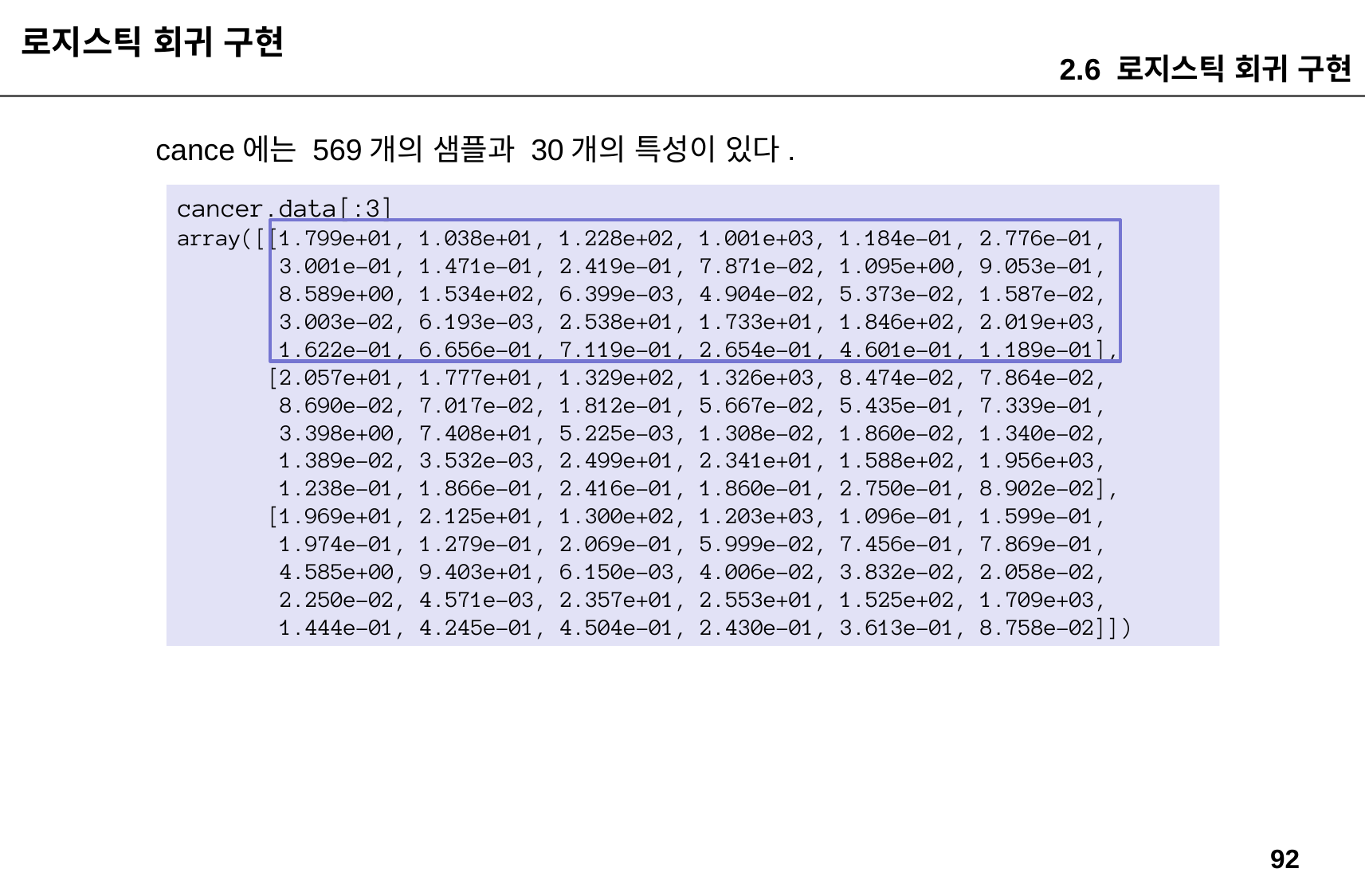

로지스틱 회귀 구현
2.6 로지스틱 회귀 구현
cance에는 569개의 샘플과 30개의 특성이 있다.
cancer.data[:3]
array([[1.799e+01, 1.038e+01, 1.228e+02, 1.001e+03, 1.184e-01, 2.776e-01,
        3.001e-01, 1.471e-01, 2.419e-01, 7.871e-02, 1.095e+00, 9.053e-01,
        8.589e+00, 1.534e+02, 6.399e-03, 4.904e-02, 5.373e-02, 1.587e-02,
        3.003e-02, 6.193e-03, 2.538e+01, 1.733e+01, 1.846e+02, 2.019e+03,
        1.622e-01, 6.656e-01, 7.119e-01, 2.654e-01, 4.601e-01, 1.189e-01],
       [2.057e+01, 1.777e+01, 1.329e+02, 1.326e+03, 8.474e-02, 7.864e-02,
        8.690e-02, 7.017e-02, 1.812e-01, 5.667e-02, 5.435e-01, 7.339e-01,
        3.398e+00, 7.408e+01, 5.225e-03, 1.308e-02, 1.860e-02, 1.340e-02,
        1.389e-02, 3.532e-03, 2.499e+01, 2.341e+01, 1.588e+02, 1.956e+03,
        1.238e-01, 1.866e-01, 2.416e-01, 1.860e-01, 2.750e-01, 8.902e-02],
       [1.969e+01, 2.125e+01, 1.300e+02, 1.203e+03, 1.096e-01, 1.599e-01,
        1.974e-01, 1.279e-01, 2.069e-01, 5.999e-02, 7.456e-01, 7.869e-01,
        4.585e+00, 9.403e+01, 6.150e-03, 4.006e-02, 3.832e-02, 2.058e-02,
        2.250e-02, 4.571e-03, 2.357e+01, 2.553e+01, 1.525e+02, 1.709e+03,
        1.444e-01, 4.245e-01, 4.504e-01, 2.430e-01, 3.613e-01, 8.758e-02]])